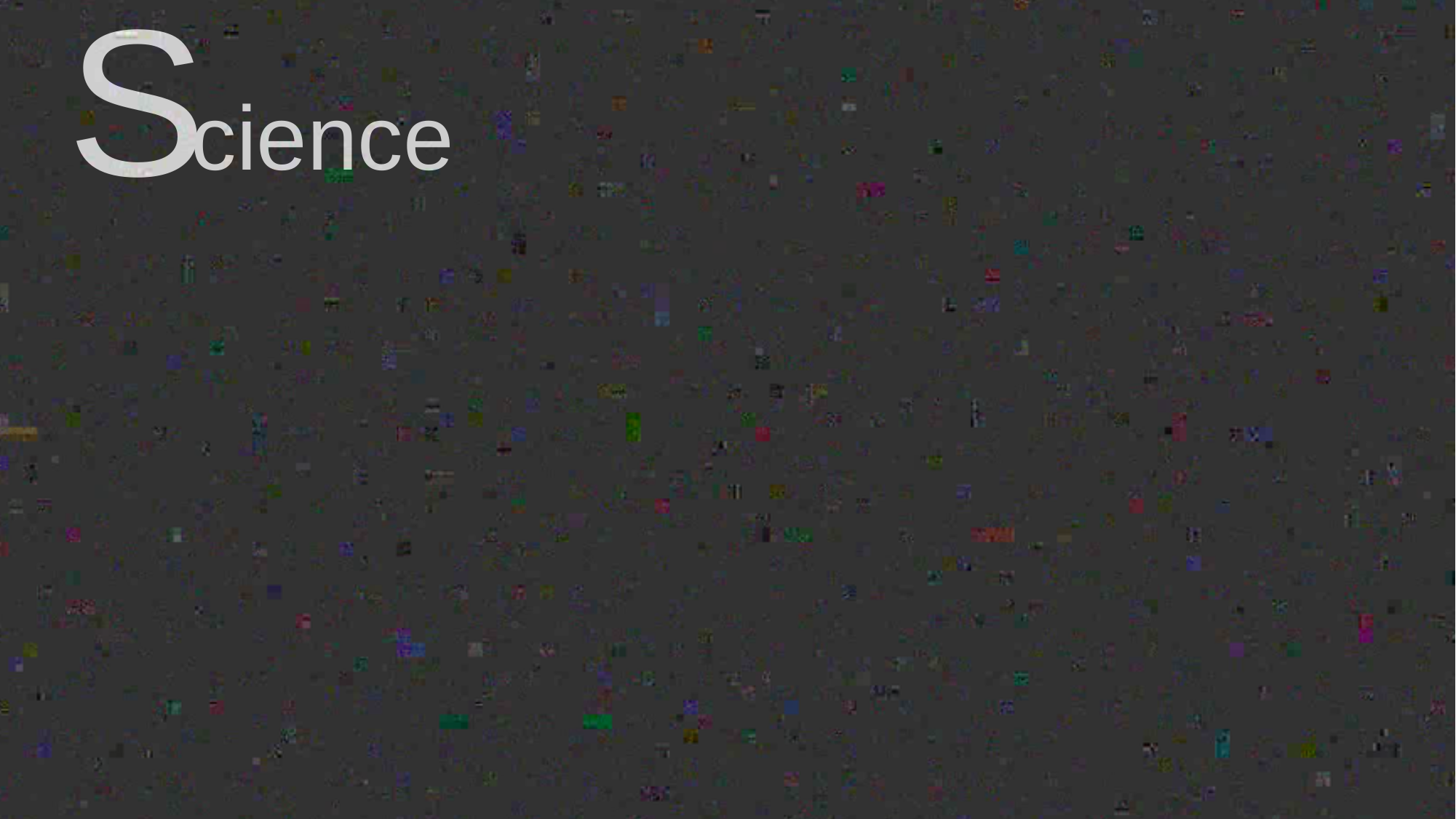

S
cience
프리즘의 굴절
인간의 지문의 특이성